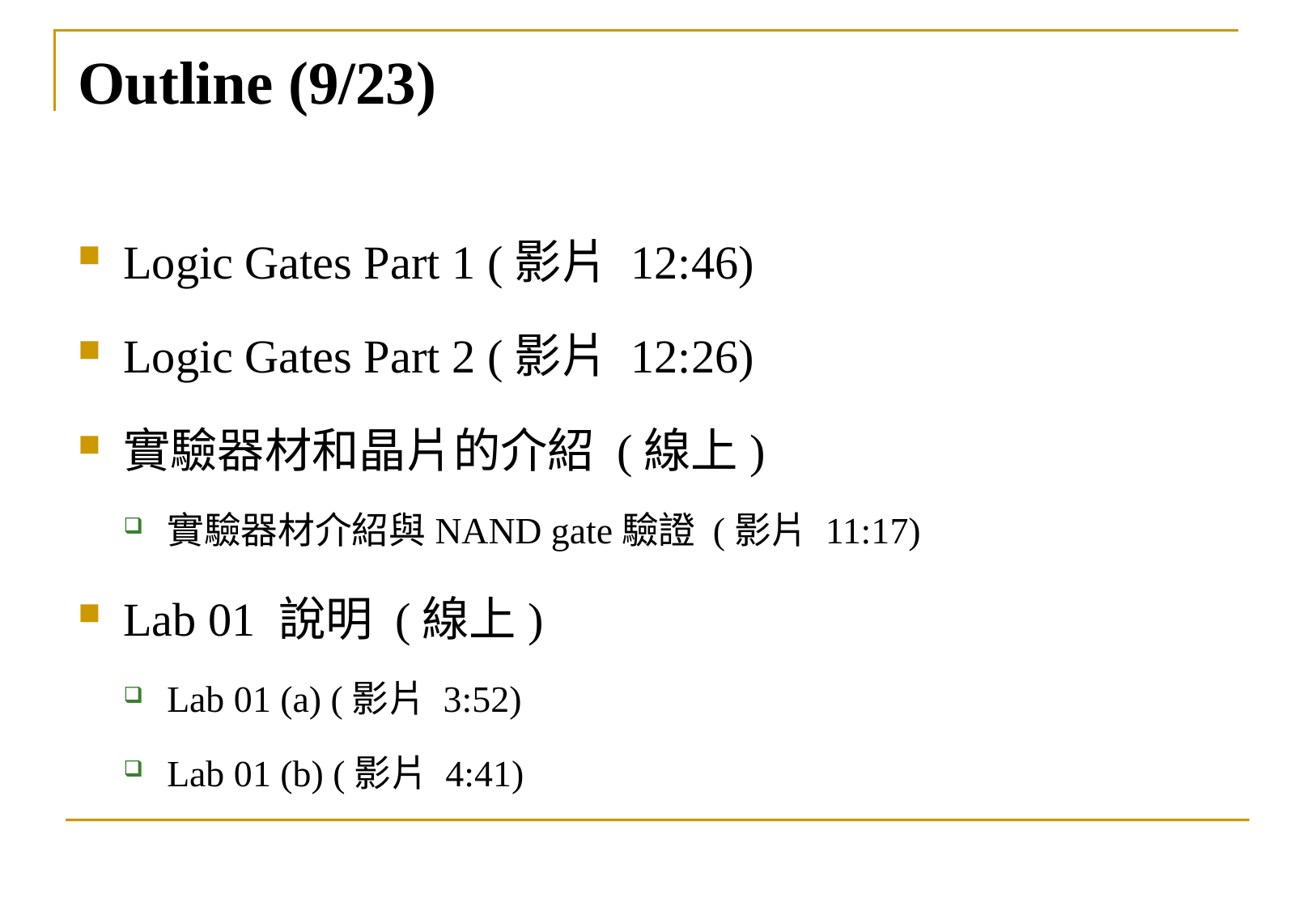

# Outline (9/23)
Logic Gates Part 1 (影片 12:46)
Logic Gates Part 2 (影片 12:26)
實驗器材和晶片的介紹 (線上)
實驗器材介紹與NAND gate驗證 (影片 11:17)
Lab 01 說明 (線上)
Lab 01 (a) (影片 3:52)
Lab 01 (b) (影片 4:41)